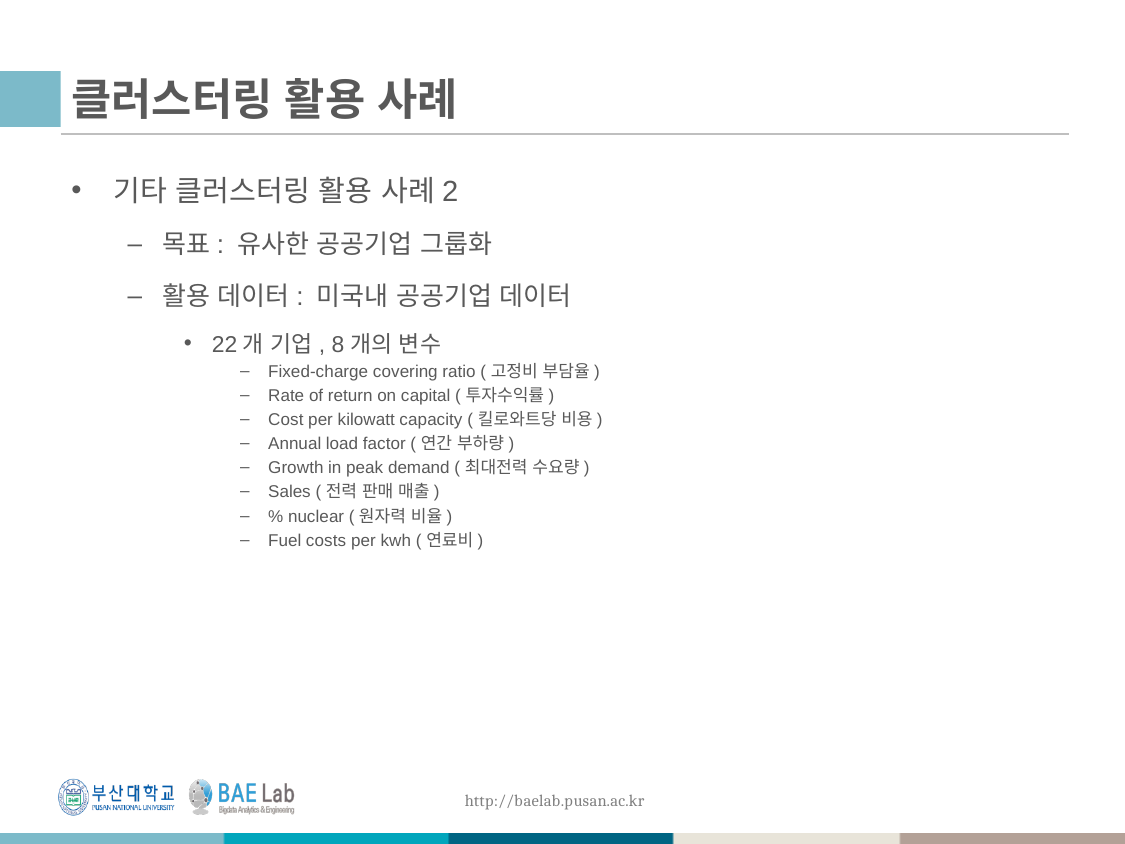

# 클러스터링 활용 사례
기타 클러스터링 활용 사례2
목표: 유사한 공공기업 그룹화
활용 데이터: 미국내 공공기업 데이터
22개 기업, 8개의 변수
Fixed-charge covering ratio (고정비 부담율)
Rate of return on capital (투자수익률)
Cost per kilowatt capacity (킬로와트당 비용)
Annual load factor (연간 부하량)
Growth in peak demand (최대전력 수요량)
Sales (전력 판매 매출)
% nuclear (원자력 비율)
Fuel costs per kwh (연료비)